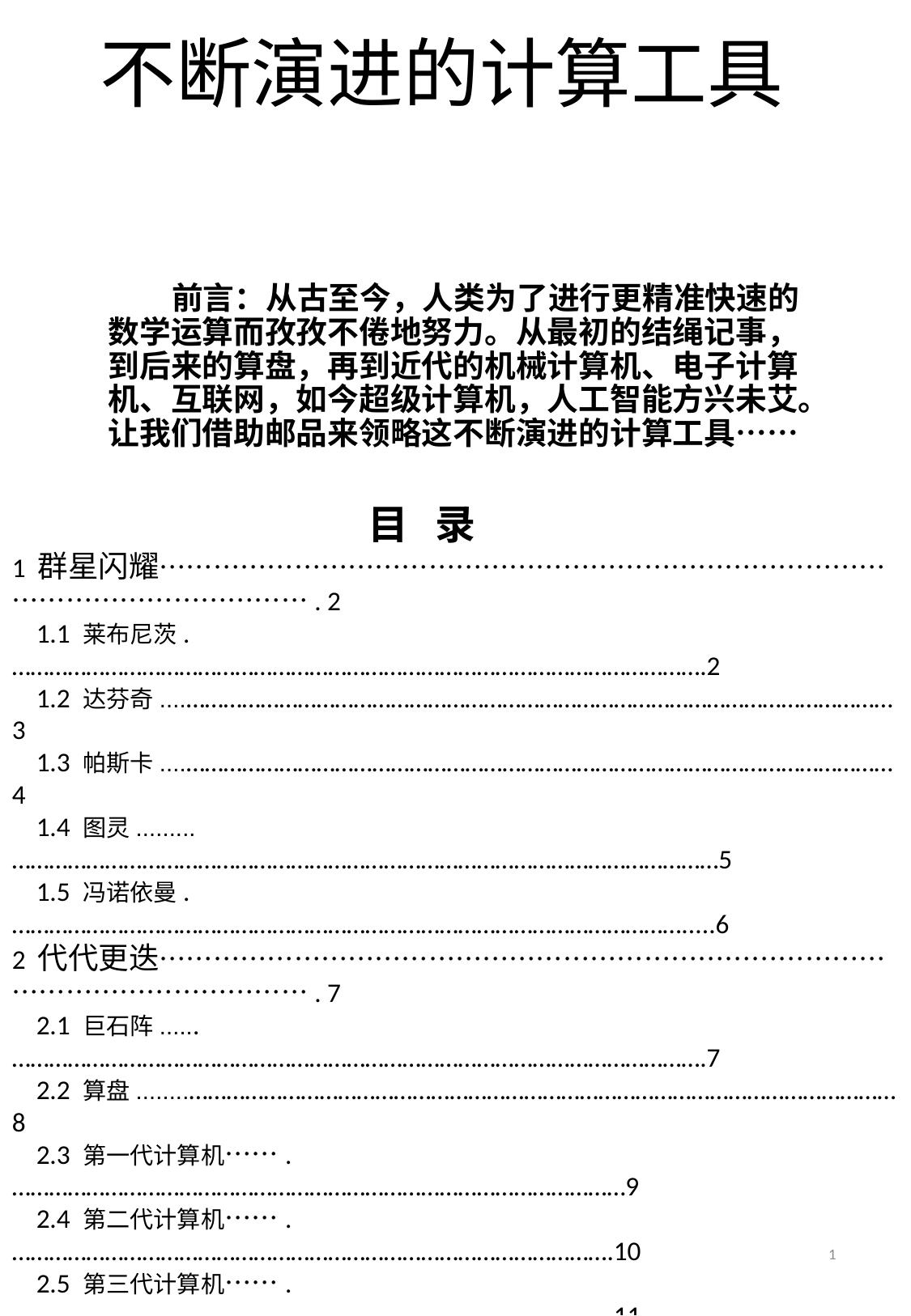

# 不断演进的计算工具
        前言：从古至今，人类为了进行更精准快速的数学运算而孜孜不倦地努力。从最初的结绳记事，到后来的算盘，再到近代的机械计算机、电子计算机、互联网，如今超级计算机，人工智能方兴未艾。让我们借助邮品来领略这不断演进的计算工具……
                                      目   录
1 群星闪耀……………………………………………………………………………………………………. 2
    1.1 莱布尼茨.………………………………………………………………………………………………….2
    1.2 达芬奇....……………………………………………………………………………………………………3
    1.3 帕斯卡....……………………………………………………………………………………………………4
    1.4 图灵.........……………………………………………………………………………………………………5
    1.5 冯诺依曼.……………………………………………………………………………………………….....6
2 代代更迭……………………………………………………………………………………………………. 7
    2.1 巨石阵......………………………………………………………………………………………………….7
    2.2 算盘........……………………………………………………………………………………………………8
    2.3 第一代计算机…….………………………………………………………………………………………9
    2.4 第二代计算机…….…………………………………………………………………………………….10
    2.5 第三代计算机…….…………………………………………………………………………………….11
    2.5 第四代计算机…….…………………………………………………………………………………….12
3 广阔未来…………………………………………………………………………………………………….13
    3.1 计算机游戏.………………………………………………………………………………………………13
    3.2 超级计算机....……………………………………………………………………………………………14
    3.3 计算机网络....……………………………………………………………………………………………15
    3.4 人工智能....……………………………………………………………………………………………….16
1